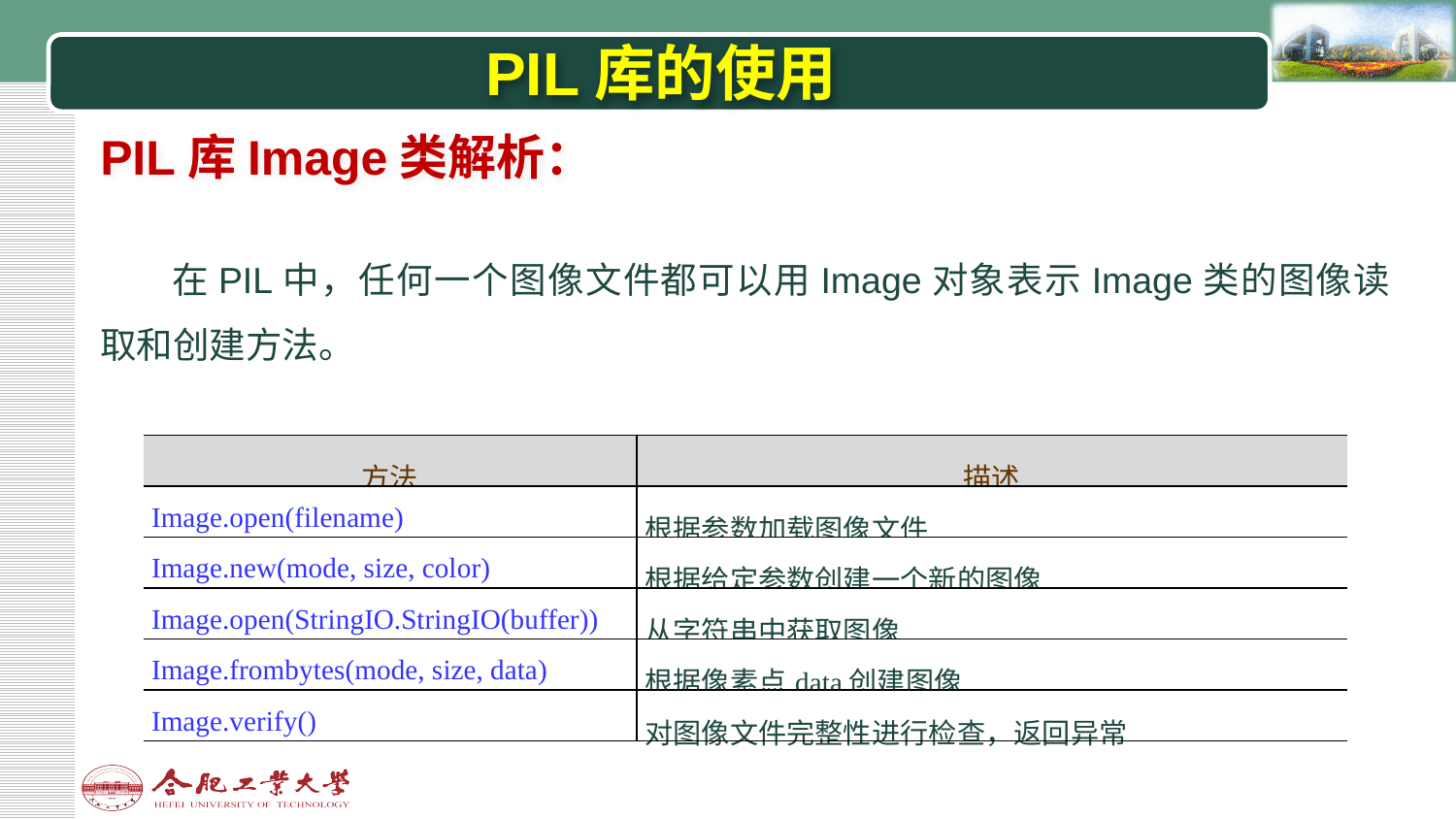

# PIL库的使用
PIL库Image类解析：
在PIL中，任何一个图像文件都可以用Image对象表示Image类的图像读取和创建方法。
| 方法 | 描述 |
| --- | --- |
| Image.open(filename) | 根据参数加载图像文件 |
| Image.new(mode, size, color) | 根据给定参数创建一个新的图像 |
| Image.open(StringIO.StringIO(buffer)) | 从字符串中获取图像 |
| Image.frombytes(mode, size, data) | 根据像素点data创建图像 |
| Image.verify() | 对图像文件完整性进行检查，返回异常 |